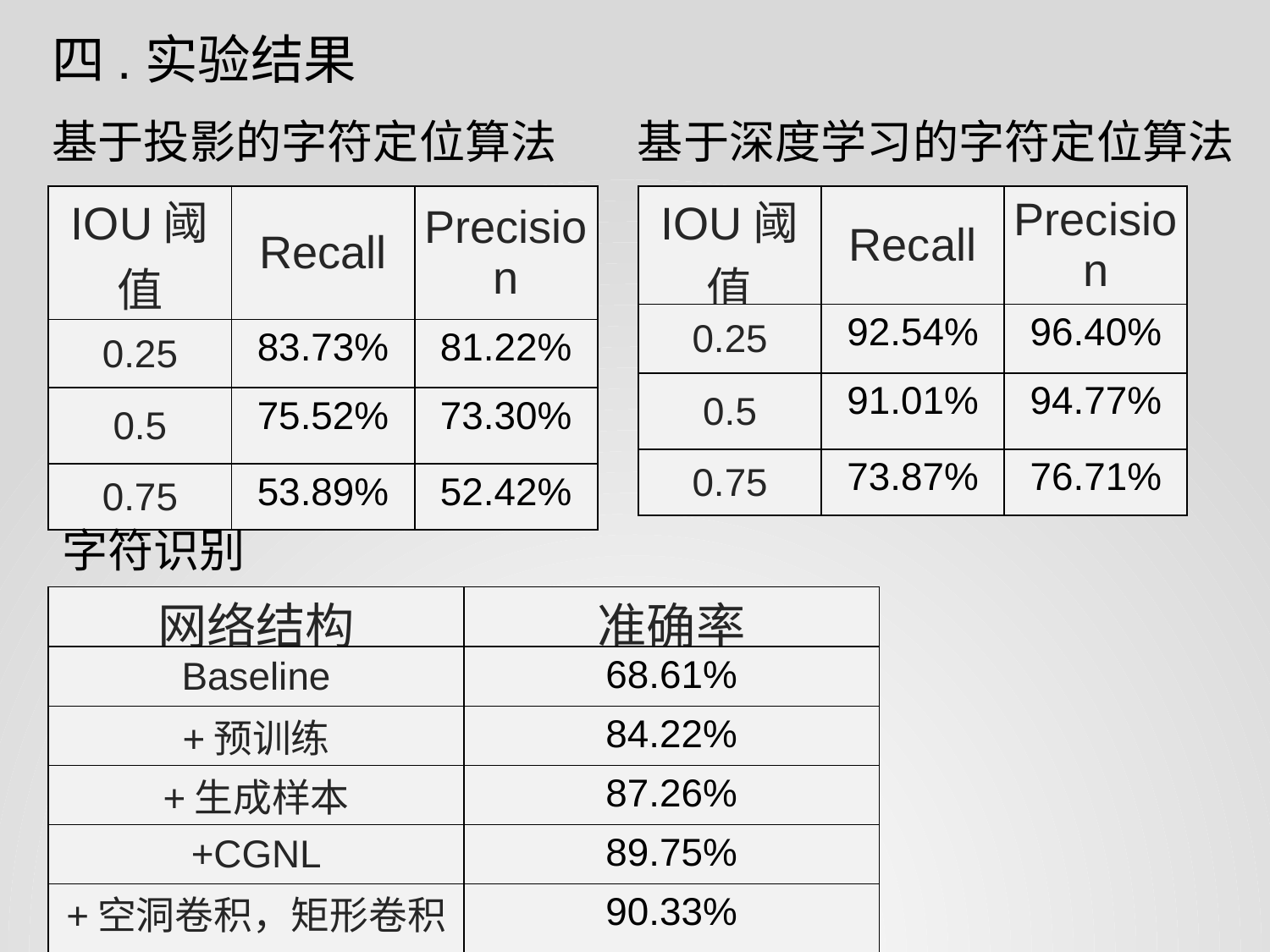

四.实验结果
基于投影的字符定位算法
 基于深度学习的字符定位算法
| IOU阈值 | Recall | Precision |
| --- | --- | --- |
| 0.25 | 83.73% | 81.22% |
| 0.5 | 75.52% | 73.30% |
| 0.75 | 53.89% | 52.42% |
| IOU阈值 | Recall | Precision |
| --- | --- | --- |
| 0.25 | 92.54% | 96.40% |
| 0.5 | 91.01% | 94.77% |
| 0.75 | 73.87% | 76.71% |
字符识别
| 网络结构 | 准确率 |
| --- | --- |
| Baseline | 68.61% |
| +预训练 | 84.22% |
| +生成样本 | 87.26% |
| +CGNL | 89.75% |
| +空洞卷积，矩形卷积核 | 90.33% |